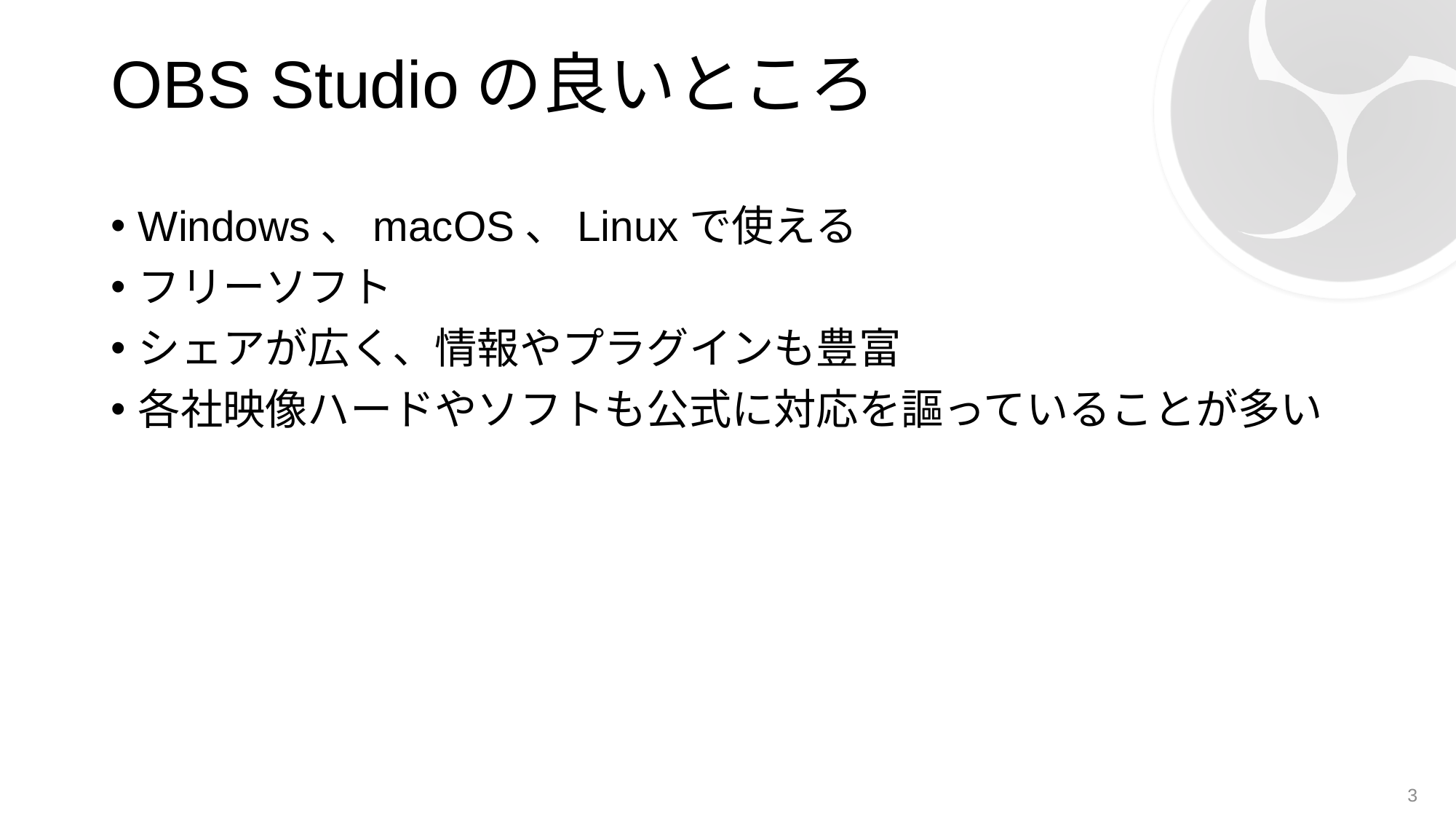

# OBS Studioの良いところ
Windows、macOS、Linuxで使える
フリーソフト
シェアが広く、情報やプラグインも豊富
各社映像ハードやソフトも公式に対応を謳っていることが多い
3